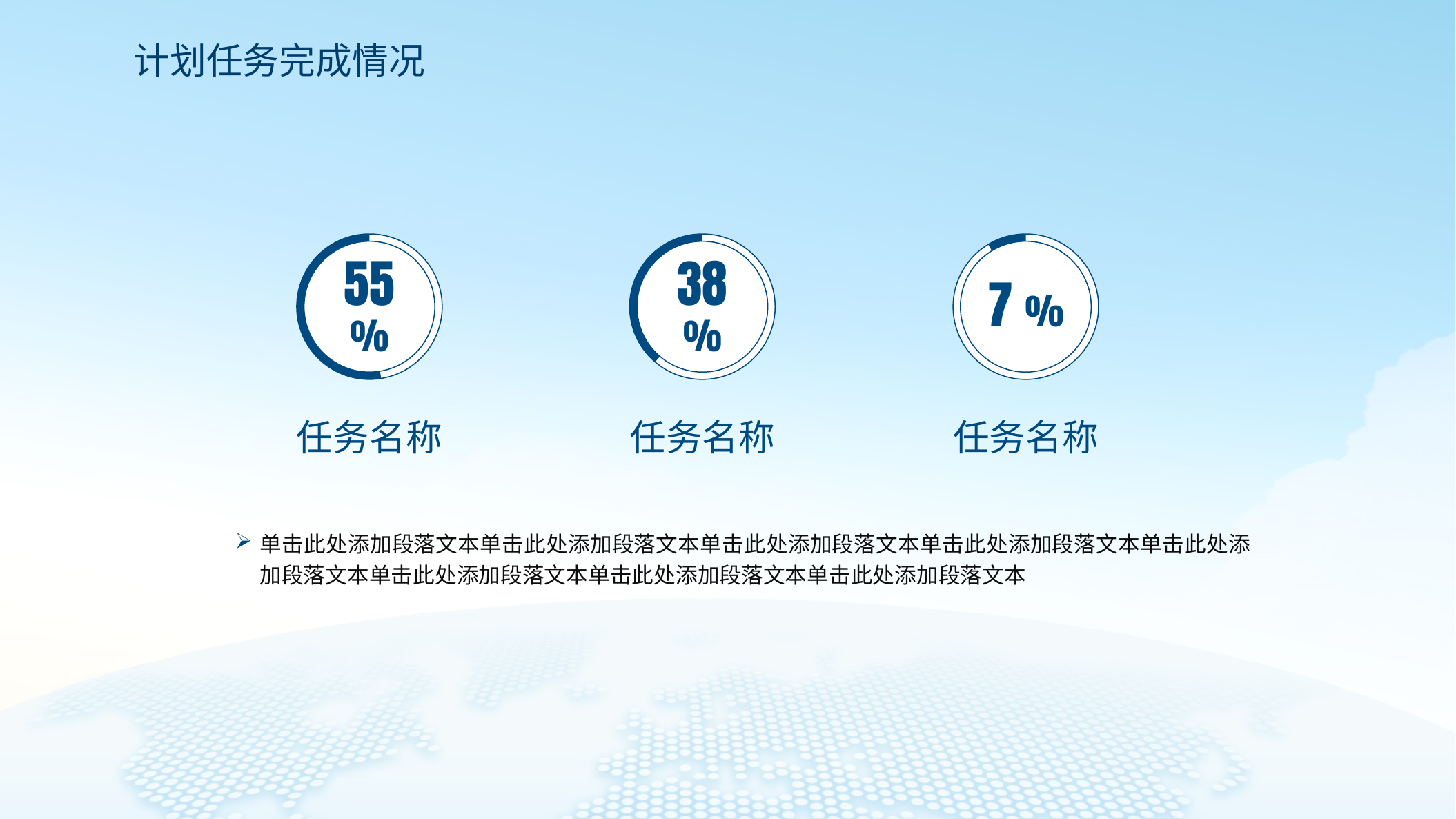

计划任务完成情况

55 %
38 %
7 %
任务名称
任务名称
任务名称
单击此处添加段落文本单击此处添加段落文本单击此处添加段落文本单击此处添加段落文本单击此处添加段落文本单击此处添加段落文本单击此处添加段落文本单击此处添加段落文本